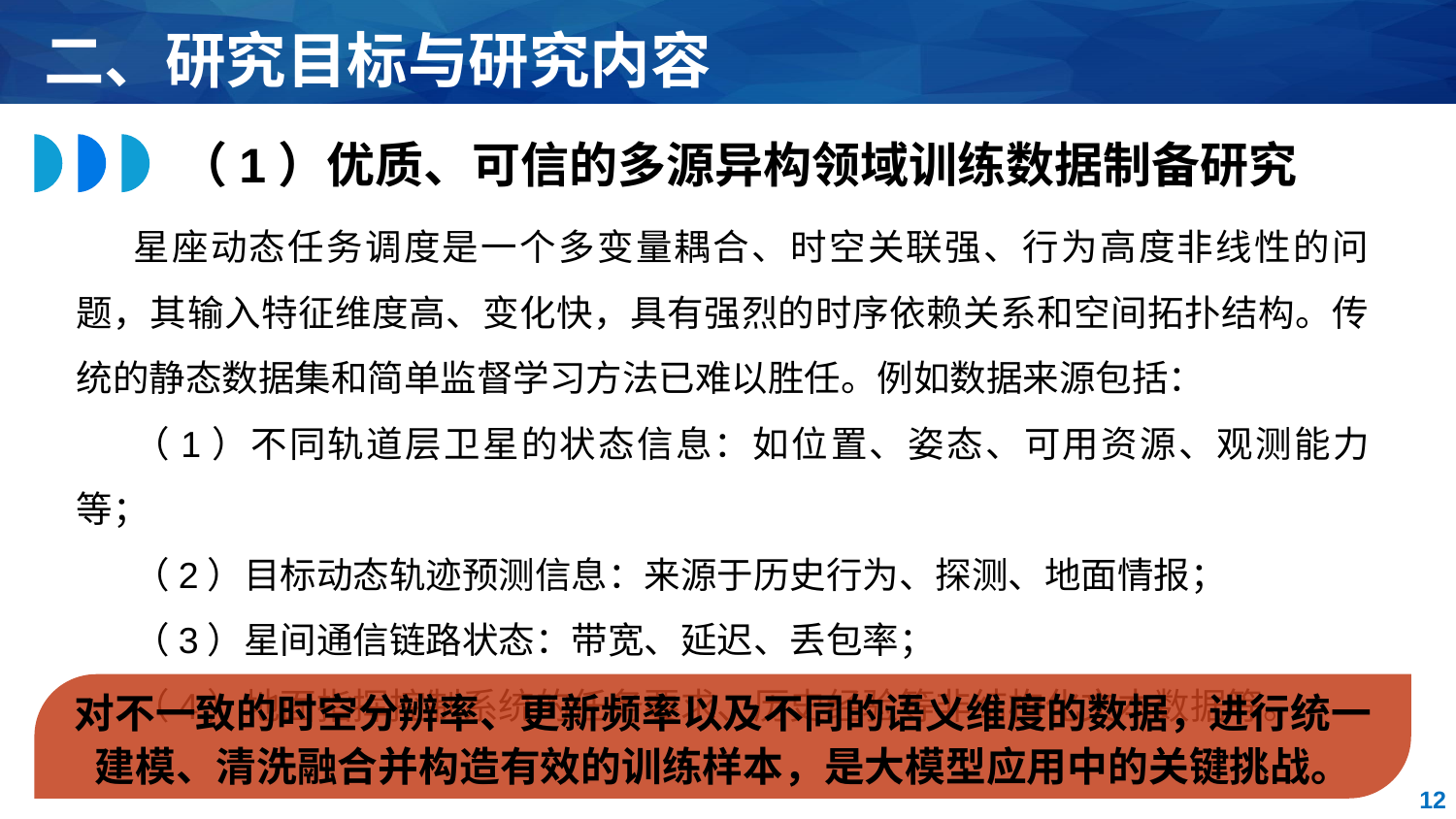

二、研究目标与研究内容

（1）优质、可信的多源异构领域训练数据制备研究

星座动态任务调度是一个多变量耦合、时空关联强、行为高度非线性的问题，其输入特征维度高、变化快，具有强烈的时序依赖关系和空间拓扑结构。传统的静态数据集和简单监督学习方法已难以胜任。例如数据来源包括：
（1）不同轨道层卫星的状态信息：如位置、姿态、可用资源、观测能力等；
（2）目标动态轨迹预测信息：来源于历史行为、探测、地面情报；
（3）星间通信链路状态：带宽、延迟、丢包率；
（4）地面指挥控制系统的任务要求、历史经验等非结构化文本数据等。
对不一致的时空分辨率、更新频率以及不同的语义维度的数据，进行统一
建模、清洗融合并构造有效的训练样本，是大模型应用中的关键挑战。